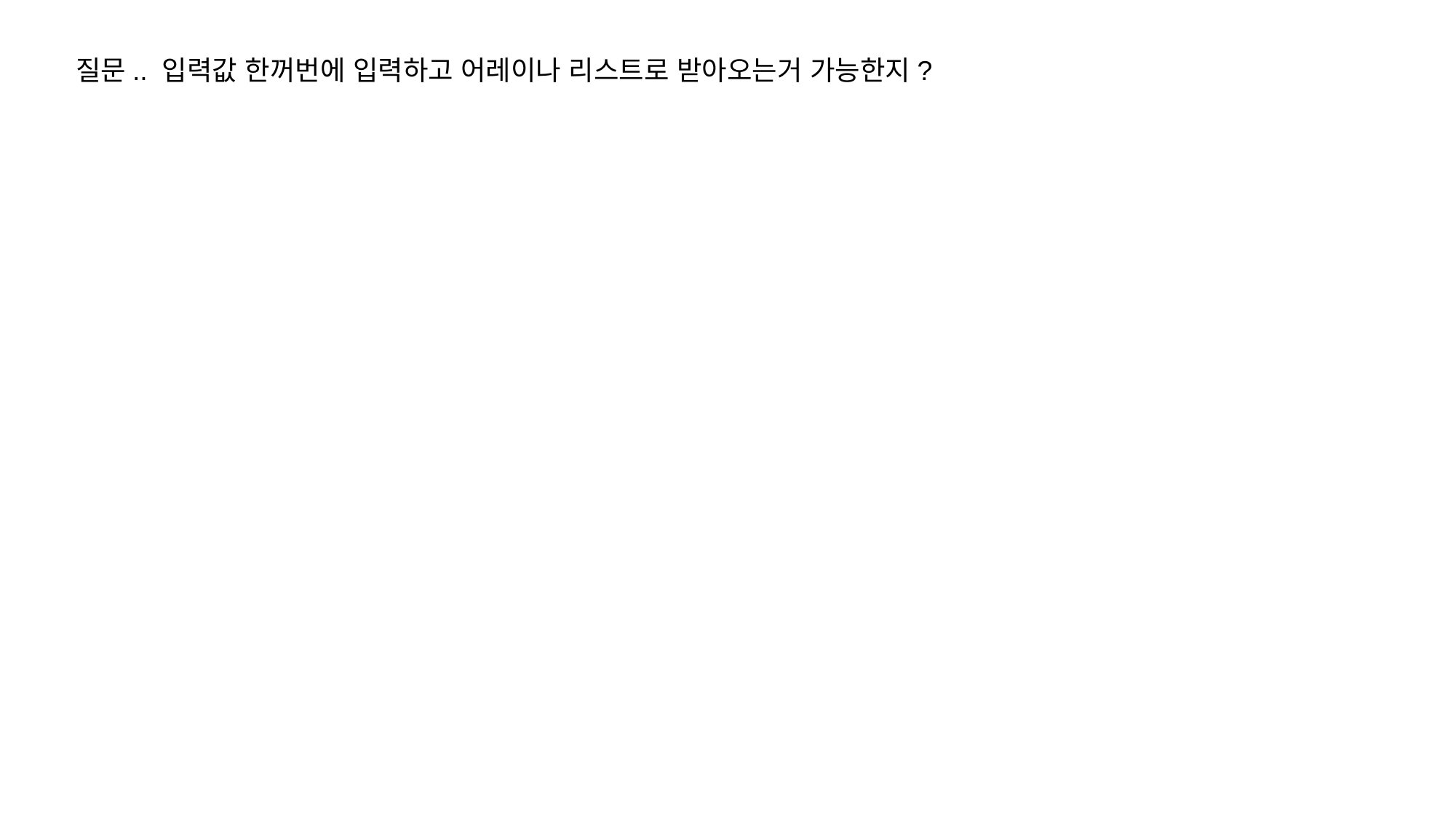

질문.. 입력값 한꺼번에 입력하고 어레이나 리스트로 받아오는거 가능한지?